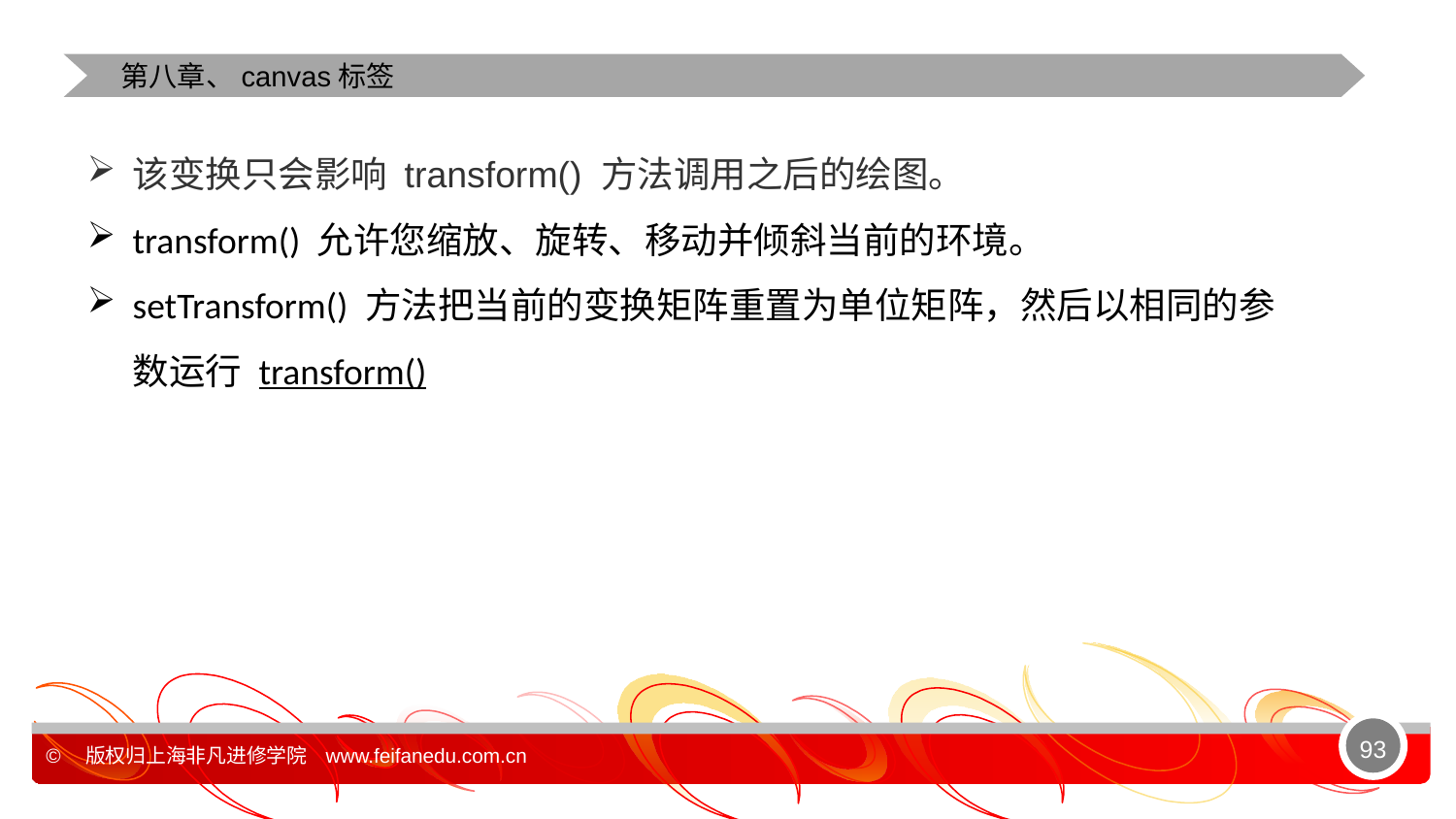

第八章、canvas标签

该变换只会影响 transform() 方法调用之后的绘图。
transform() 允许您缩放、旋转、移动并倾斜当前的环境。
setTransform() 方法把当前的变换矩阵重置为单位矩阵，然后以相同的参数运行 transform()
93